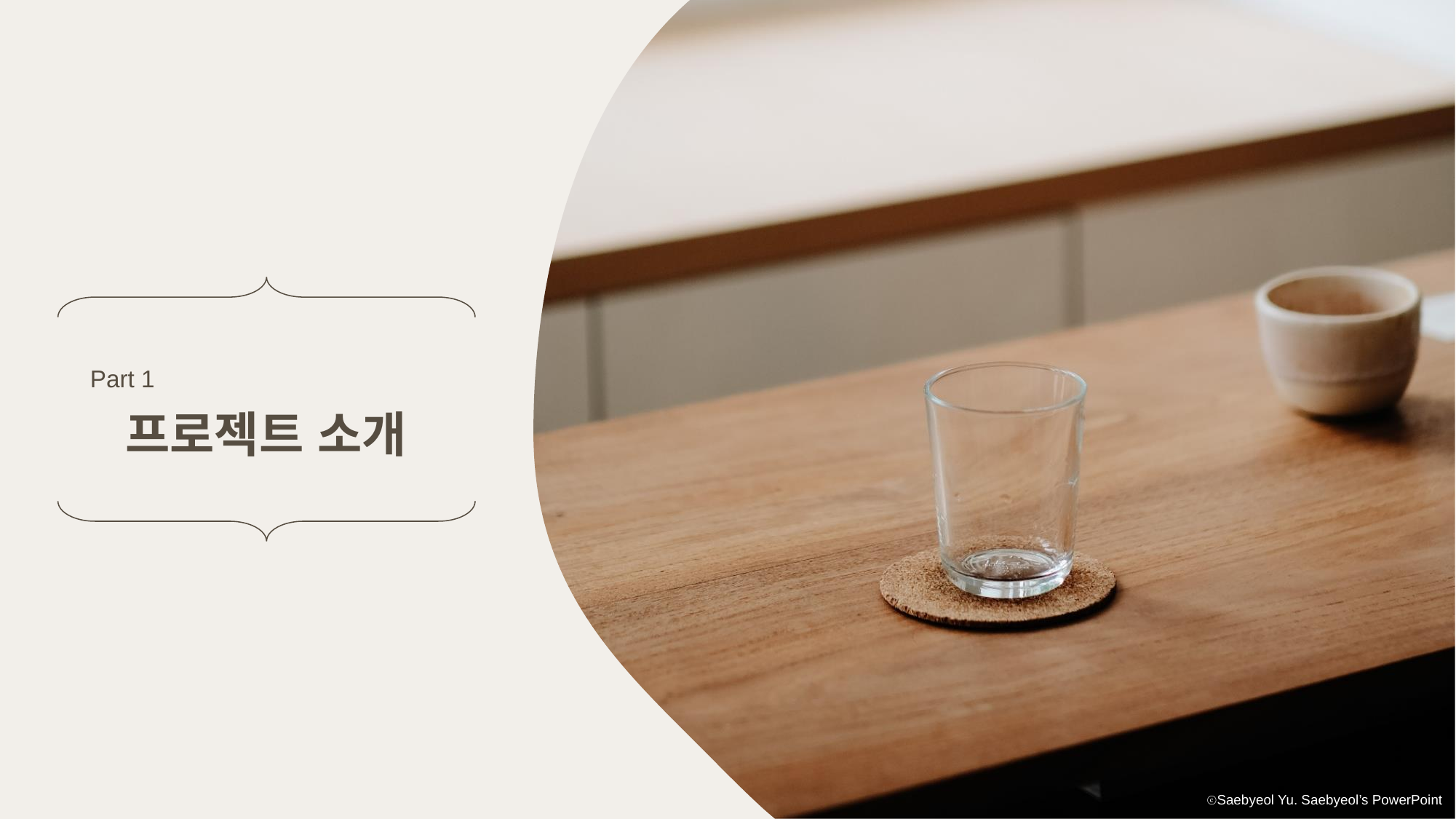

Part 1
프로젝트 소개
ⓒSaebyeol Yu. Saebyeol’s PowerPoint